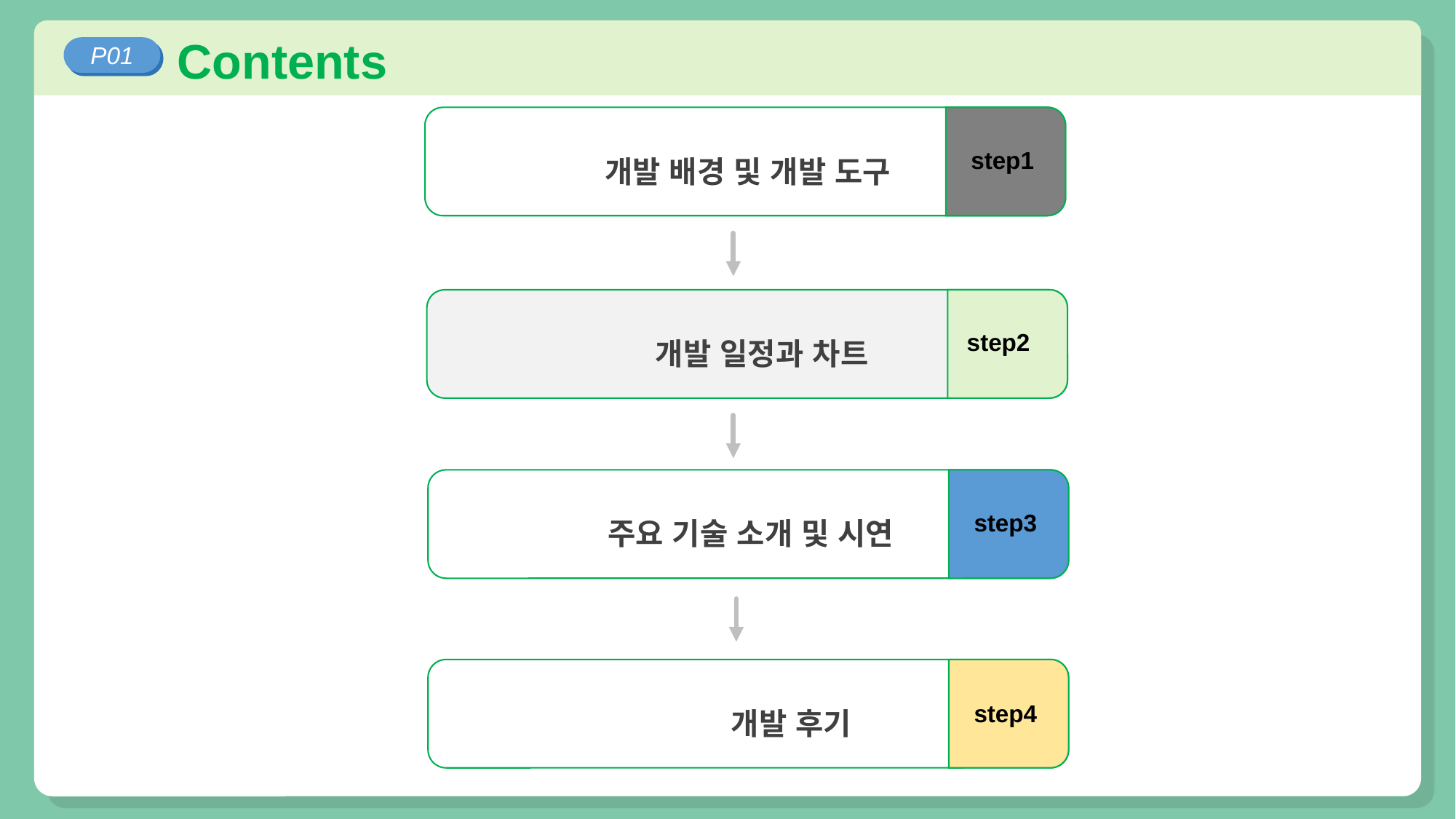

Contents
P01

	개발 배경 및 개발 도구
step1

	      개발 일정과 차트
step2

	주요 기술 소개 및 시연
step3

		 개발 후기
step4